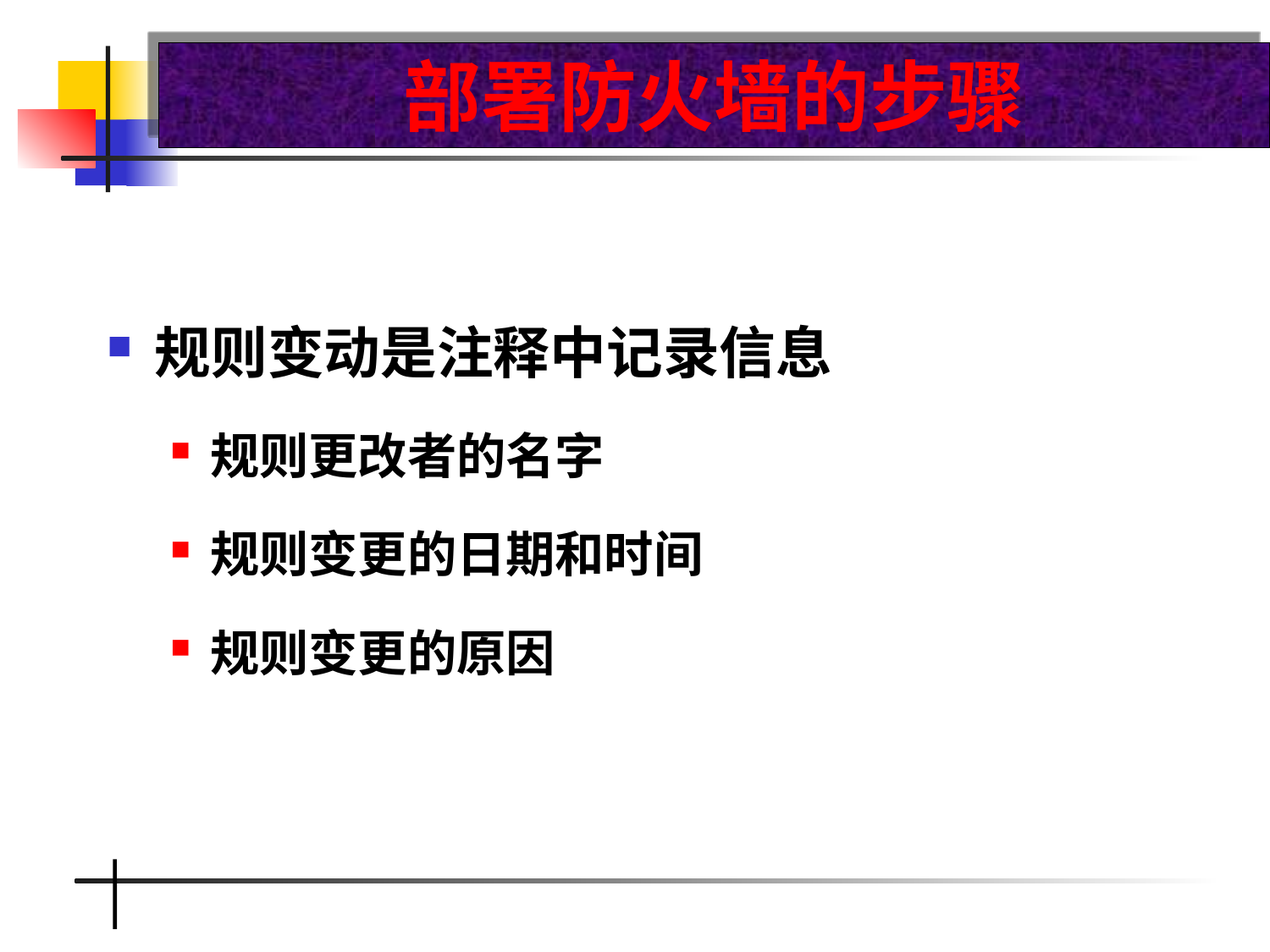

# 部署防火墙的步骤

规则变动是注释中记录信息
规则更改者的名字
规则变更的日期和时间
规则变更的原因